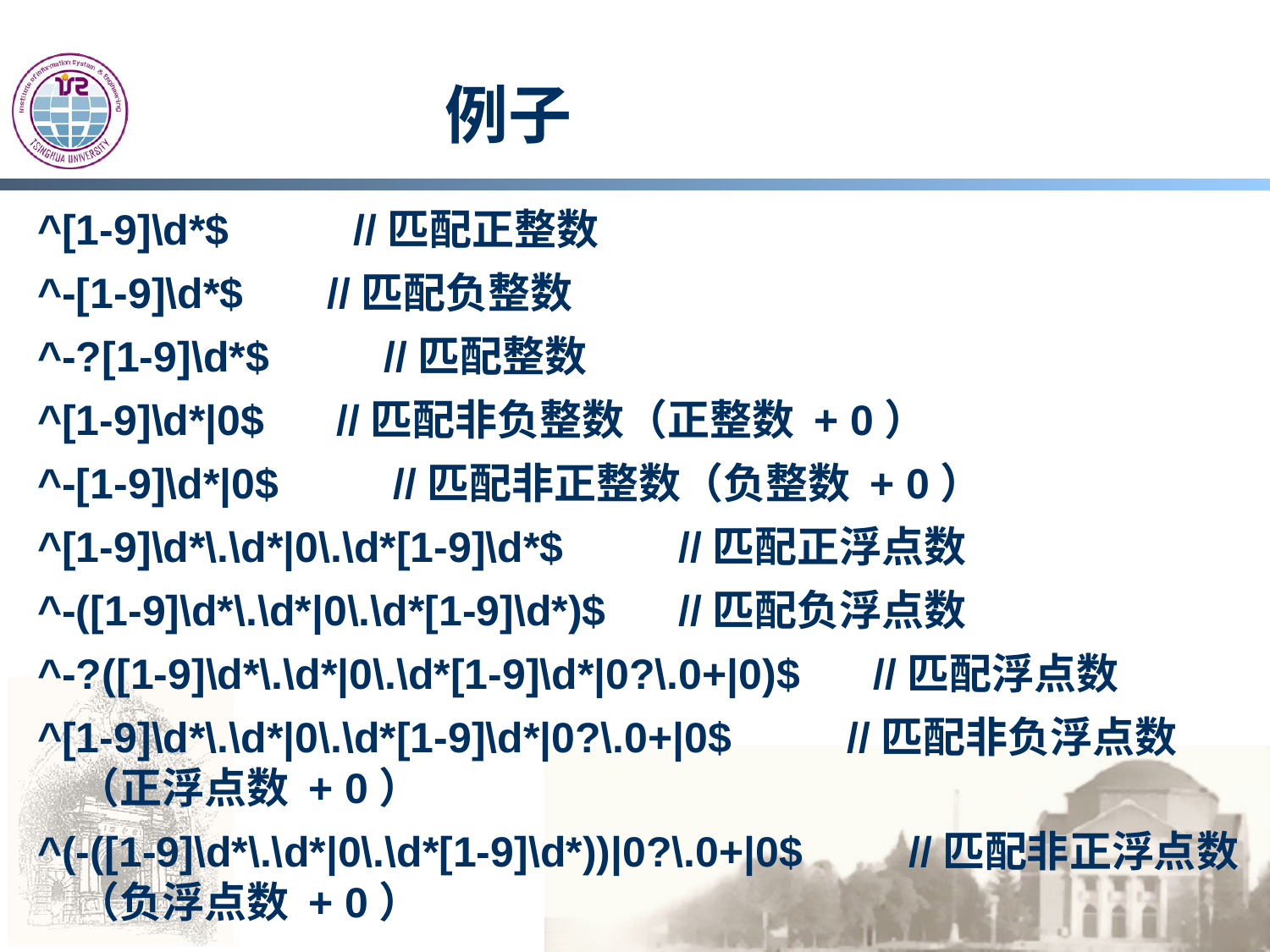

# 例子
^[1-9]\d*$　 　 //匹配正整数
^-[1-9]\d*$ 　 //匹配负整数
^-?[1-9]\d*$　　 //匹配整数
^[1-9]\d*|0$　 //匹配非负整数（正整数 + 0）
^-[1-9]\d*|0$　　 //匹配非正整数（负整数 + 0）
^[1-9]\d*\.\d*|0\.\d*[1-9]\d*$　　 //匹配正浮点数
^-([1-9]\d*\.\d*|0\.\d*[1-9]\d*)$　 //匹配负浮点数
^-?([1-9]\d*\.\d*|0\.\d*[1-9]\d*|0?\.0+|0)$　 //匹配浮点数
^[1-9]\d*\.\d*|0\.\d*[1-9]\d*|0?\.0+|0$　　 //匹配非负浮点数（正浮点数 + 0）
^(-([1-9]\d*\.\d*|0\.\d*[1-9]\d*))|0?\.0+|0$　　//匹配非正浮点数（负浮点数 + 0）